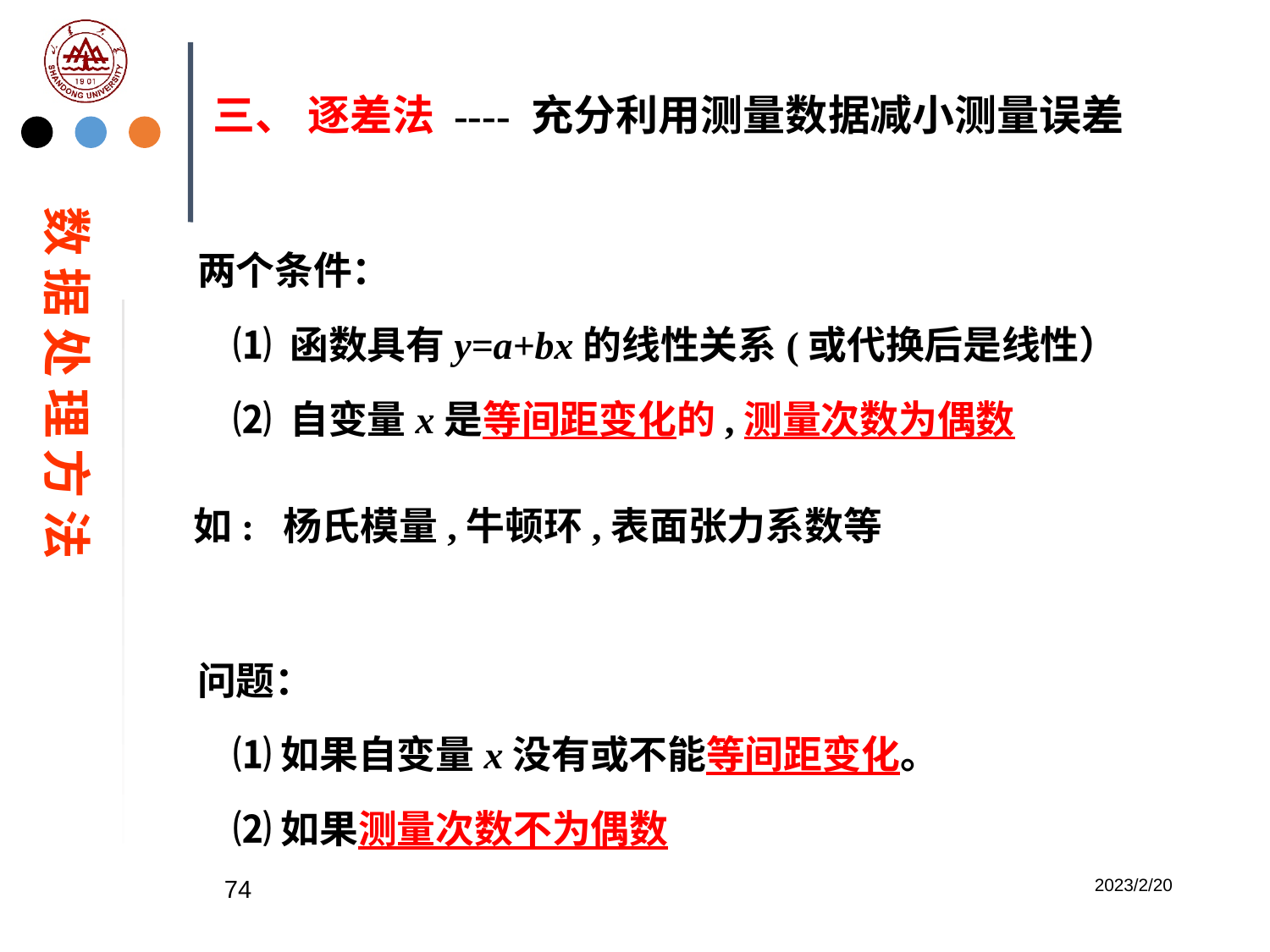

三、 逐差法 ---- 充分利用测量数据减小测量误差
数 据 处 理 方 法
两个条件：
    ⑴ 函数具有y=a+bx的线性关系(或代换后是线性）
    ⑵ 自变量x是等间距变化的,测量次数为偶数
如:  杨氏模量,牛顿环,表面张力系数等
问题：
    ⑴如果自变量x没有或不能等间距变化。
    ⑵如果测量次数不为偶数
74
2023/2/20